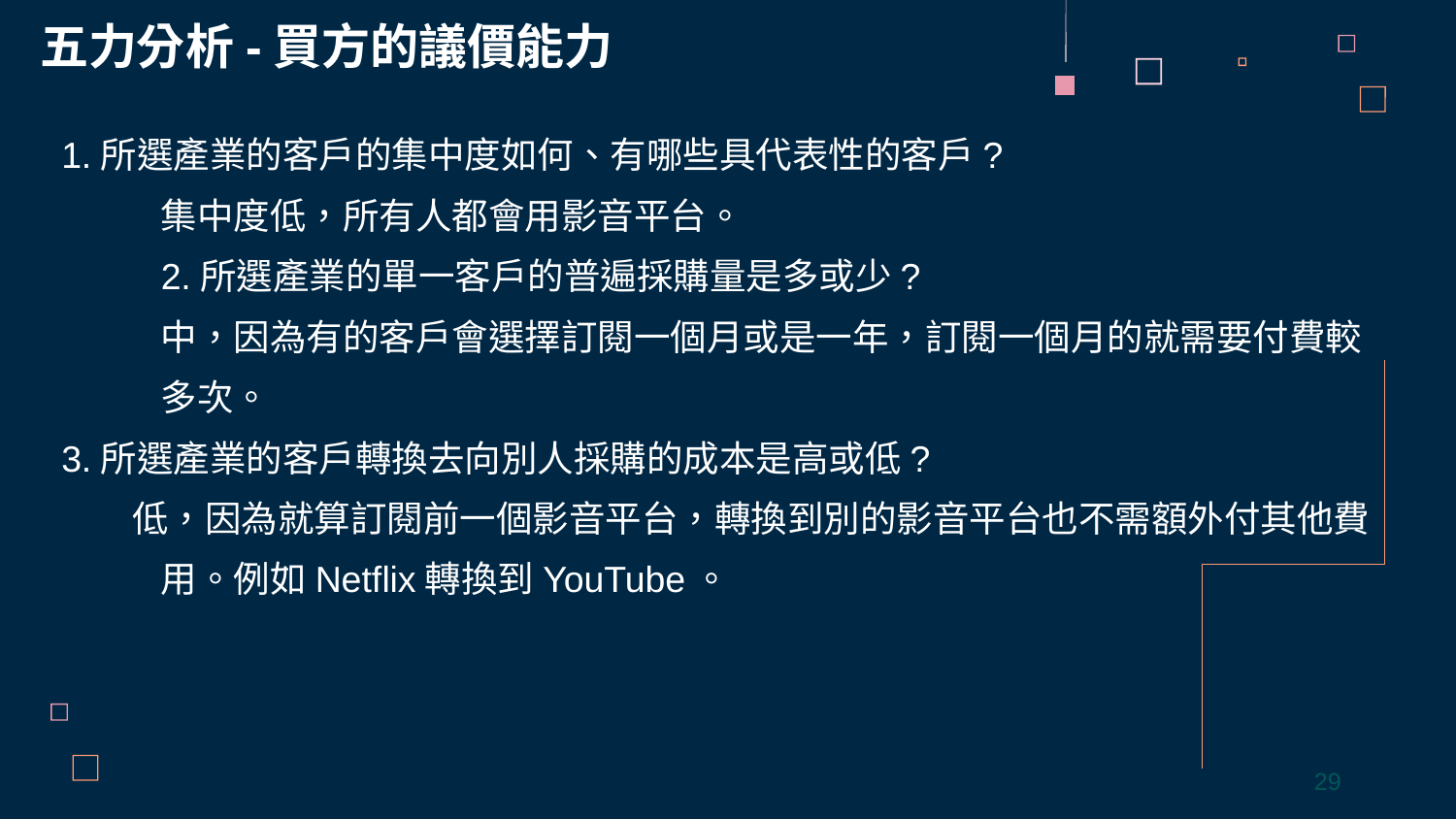

五力分析-買方的議價能力
1.所選產業的客戶的集中度如何、有哪些具代表性的客戶?
集中度低，所有人都會用影音平台。
2.所選產業的單一客戶的普遍採購量是多或少?
中，因為有的客戶會選擇訂閱一個月或是一年，訂閱一個月的就需要付費較多次。
3.所選產業的客戶轉換去向別人採購的成本是高或低?
低，因為就算訂閱前一個影音平台，轉換到別的影音平台也不需額外付其他費用。例如Netflix轉換到YouTube。
29